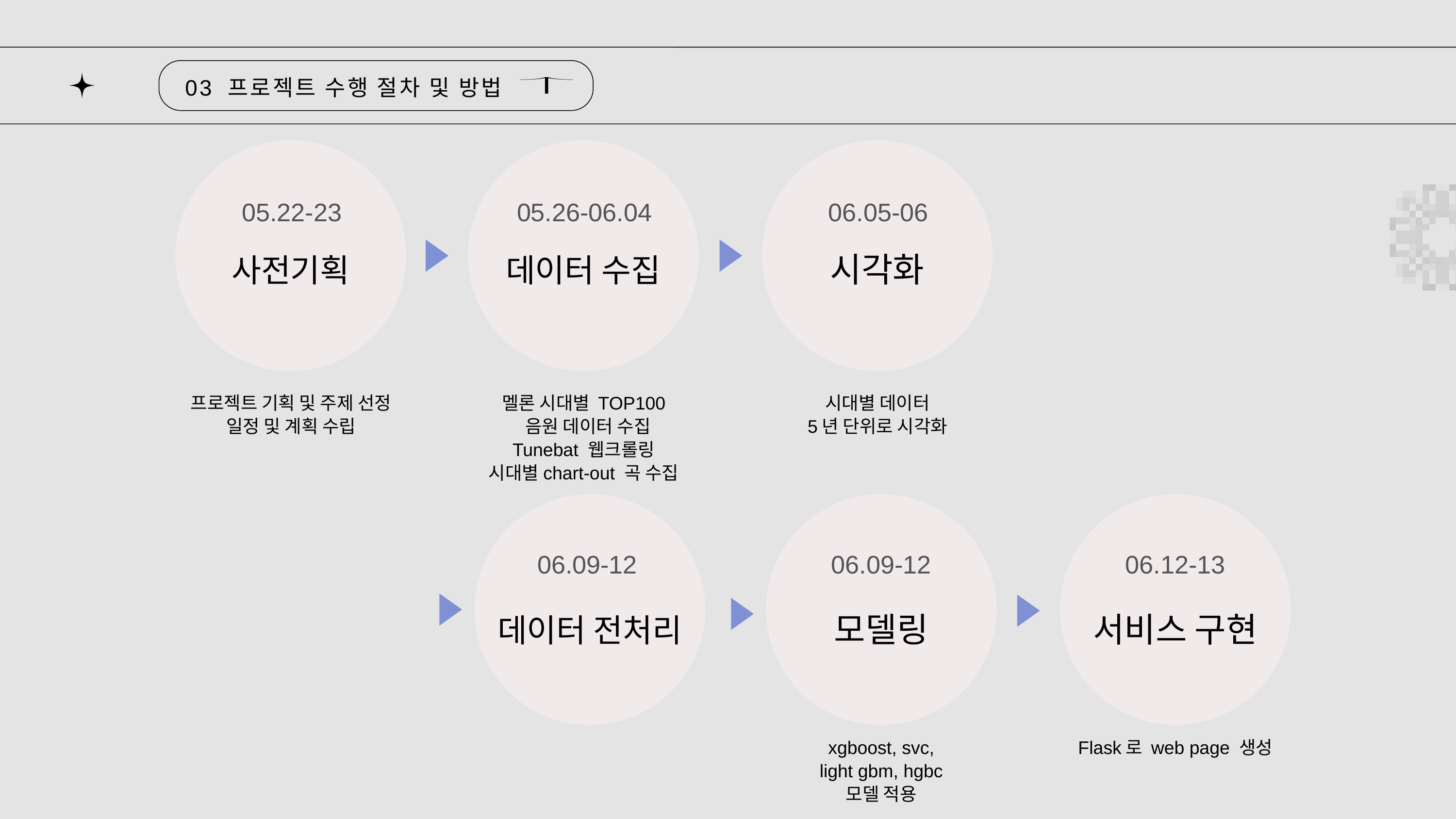

03 프로젝트 수행 절차 및 방법

05.22-23
05.26-06.04
06.05-06

시각화
데이터 수집
사전기획
프로젝트 기획 및 주제 선정
일정 및 계획 수립
멜론 시대별 TOP100
 음원 데이터 수집
Tunebat 웹크롤링
시대별chart-out 곡 수집
시대별 데이터
5년 단위로 시각화

06.09-12
06.09-12
06.12-13

모델링
서비스 구현
데이터 전처리
xgboost, svc,
light gbm, hgbc
모델 적용
Flask로 web page 생성